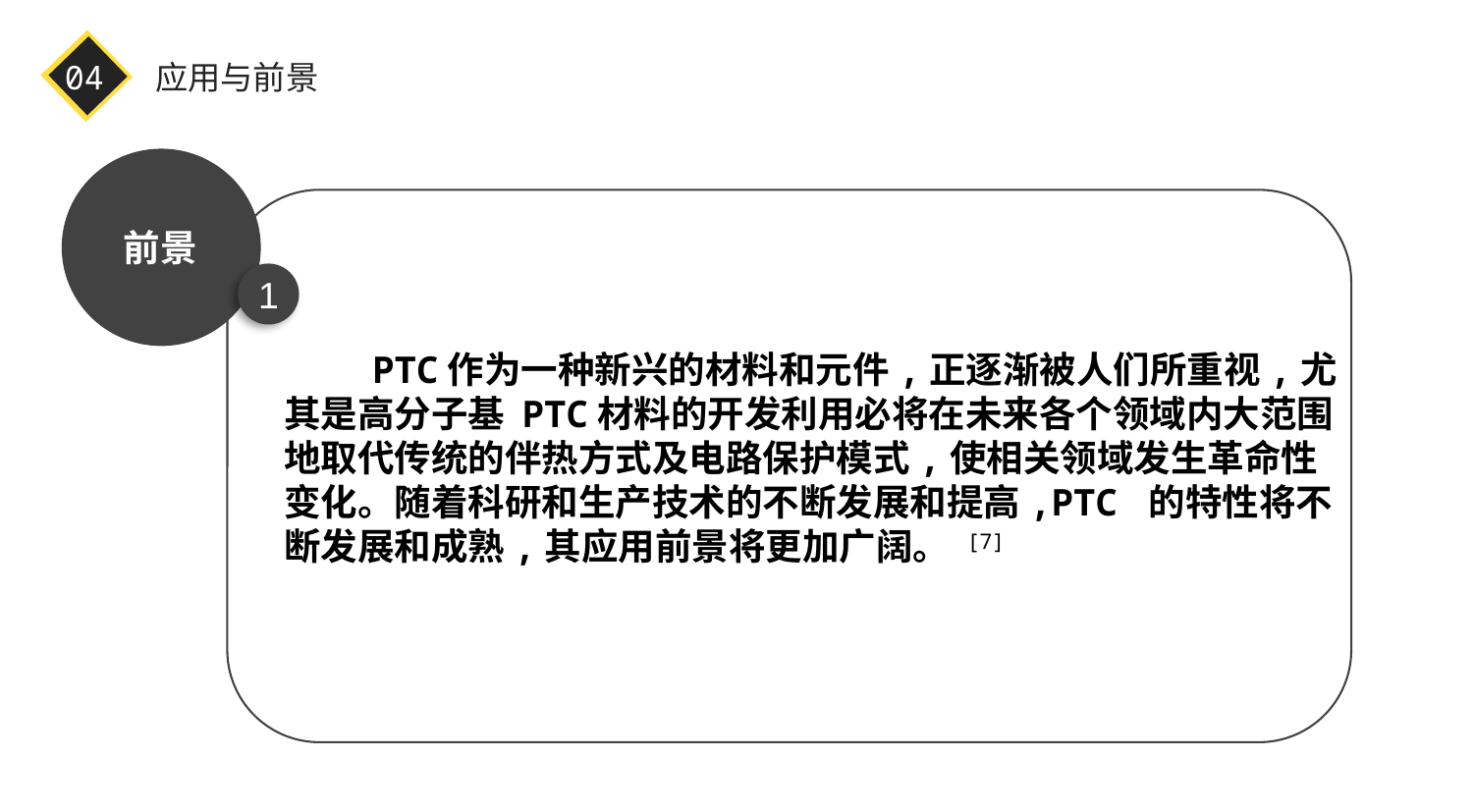

04
应用与前景

前景
1
    PTC作为一种新兴的材料和元件,正逐渐被人们所重视,尤其是高分子基 PTC材料的开发利用必将在未来各个领域内大范围地取代传统的伴热方式及电路保护模式,使相关领域发生革命性变化。随着科研和生产技术的不断发展和提高,PTC 的特性将不断发展和成熟,其应用前景将更加广阔。 [7]